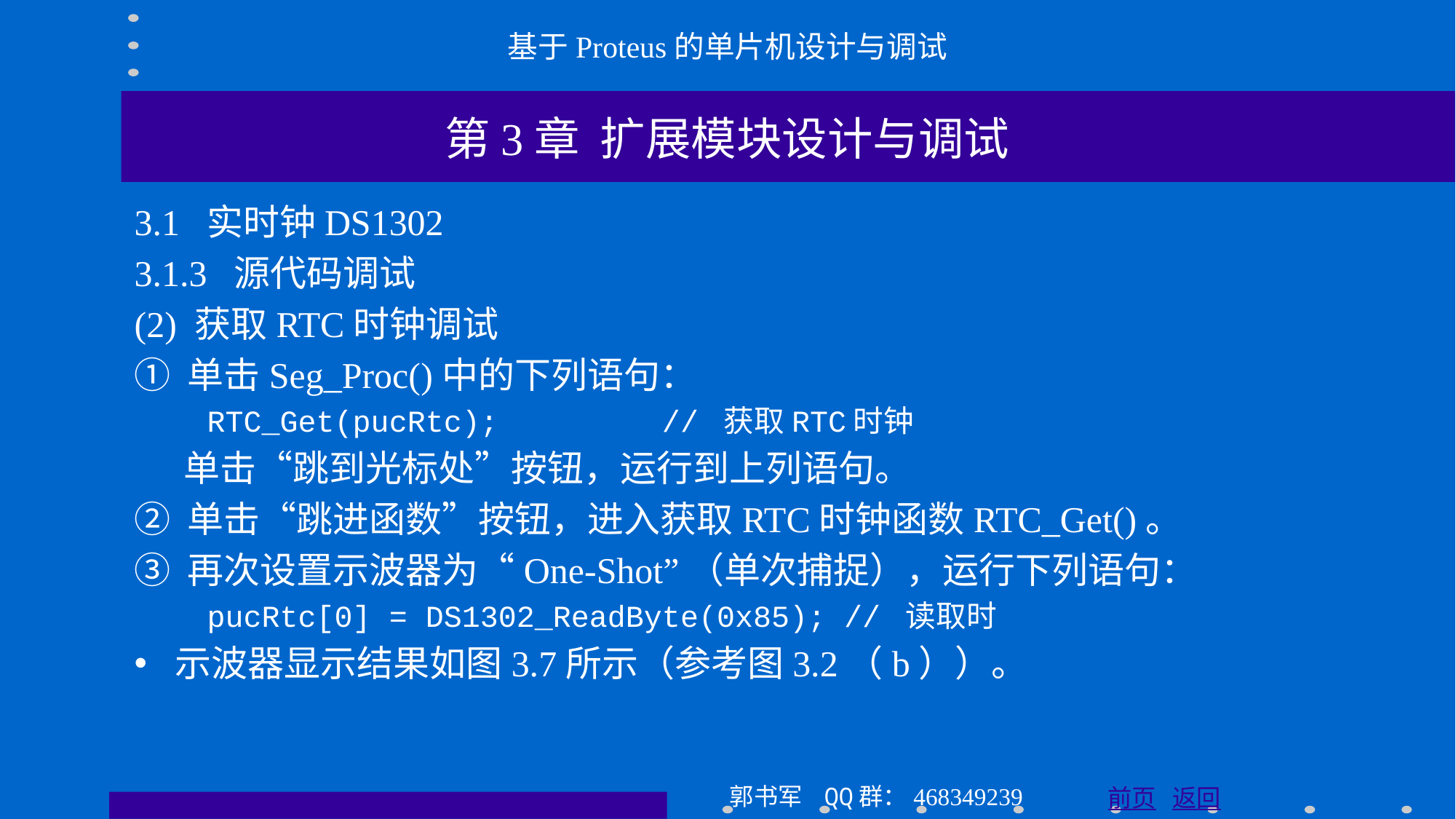

基于Proteus的单片机设计与调试
第3章  扩展模块设计与调试
3.1  实时钟DS1302
3.1.3  源代码调试
(2) 获取RTC时钟调试
① 单击Seg_Proc()中的下列语句：
    RTC_Get(pucRtc);         // 获取RTC时钟
     单击“跳到光标处”按钮，运行到上列语句。
② 单击“跳进函数”按钮，进入获取RTC时钟函数RTC_Get()。
③ 再次设置示波器为“One-Shot”（单次捕捉），运行下列语句：
    pucRtc[0] = DS1302_ReadByte(0x85); // 读取时
示波器显示结果如图3.7所示（参考图3.2（b））。

郭书军   QQ群：468349239
前页   返回